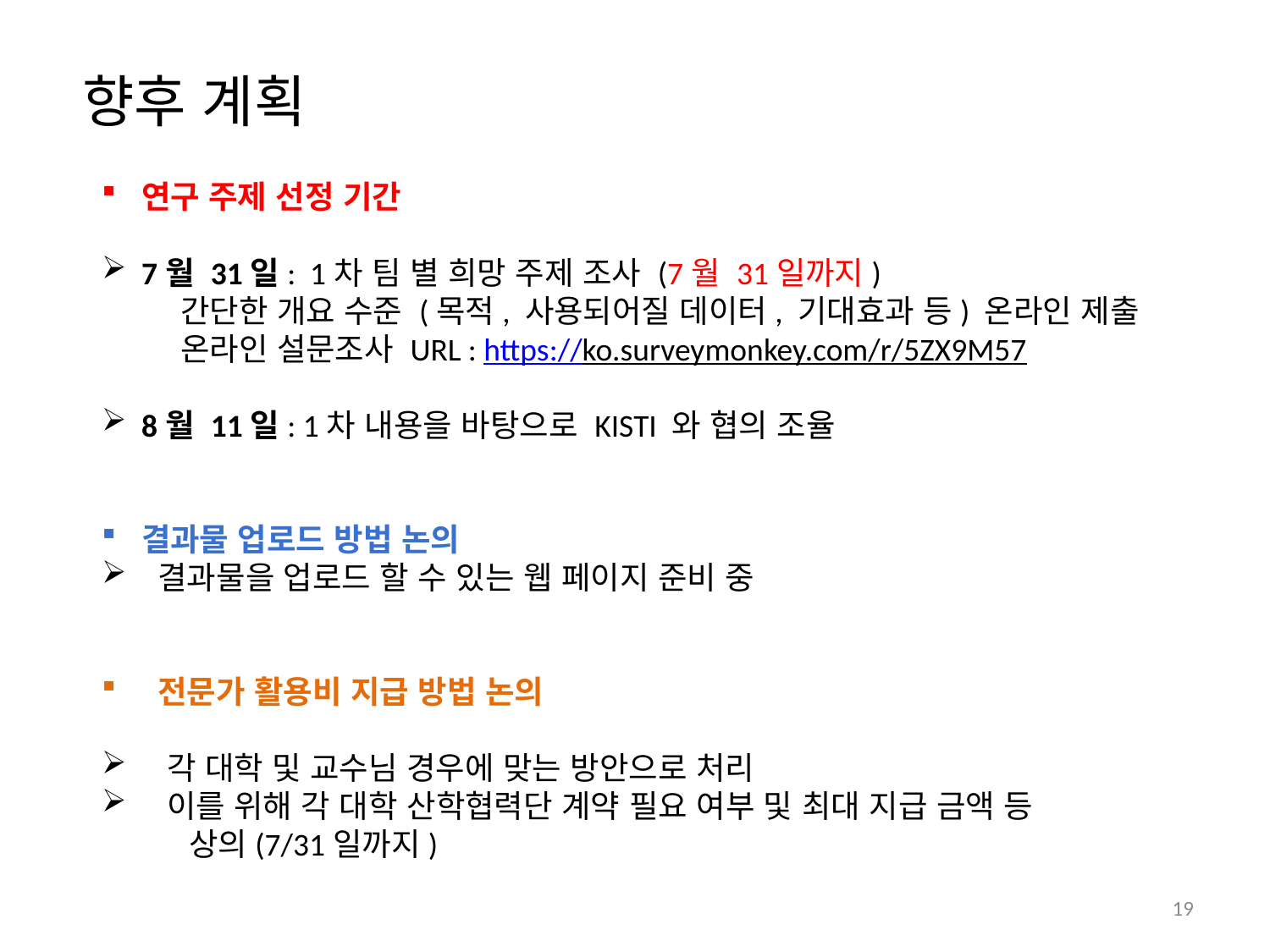

향후 계획
연구 주제 선정 기간

7월 31일:  1차 팀 별 희망 주제 조사 (7월 31일까지)
        간단한 개요 수준 (목적, 사용되어질 데이터, 기대효과 등) 온라인 제출
        온라인 설문조사 URL : https://ko.surveymonkey.com/r/5ZX9M57

8월 11일: 1차 내용을 바탕으로 KISTI 와 협의 조율

결과물 업로드 방법 논의
 결과물을 업로드 할 수 있는 웹 페이지 준비 중

 전문가 활용비 지급 방법 논의

  각 대학 및 교수님 경우에 맞는 방안으로 처리
  이를 위해 각 대학 산학협력단 계약 필요 여부 및 최대 지급 금액 등
         상의(7/31일까지)

19